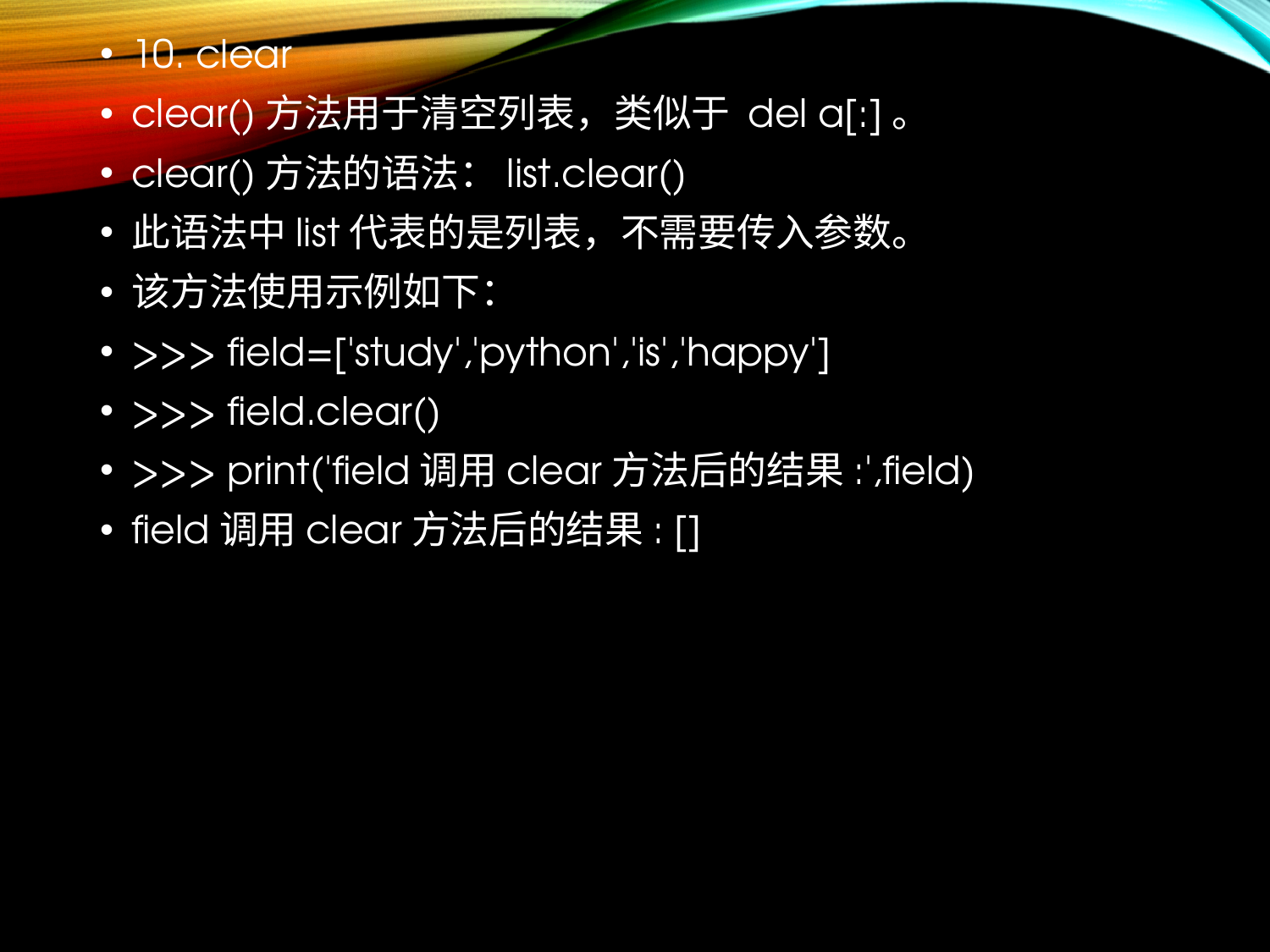

10. clear
clear()方法用于清空列表，类似于 del a[:]。
clear()方法的语法：list.clear()
此语法中list代表的是列表，不需要传入参数。
该方法使用示例如下：
>>> field=['study','python','is','happy']
>>> field.clear()
>>> print('field调用clear方法后的结果:',field)
field调用clear方法后的结果: []